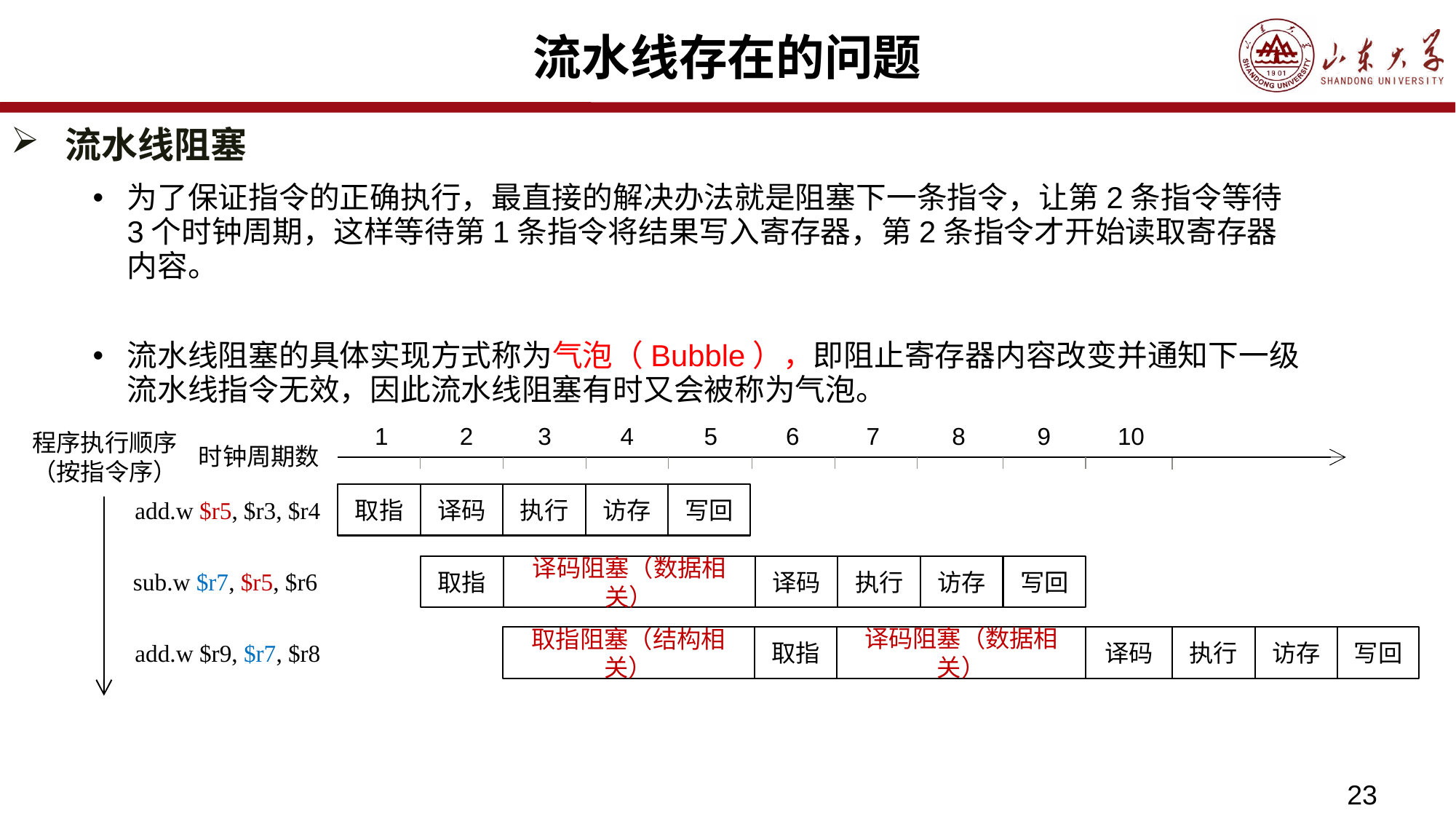

# 流水线存在的问题
流水线阻塞
为了保证指令的正确执行，最直接的解决办法就是阻塞下一条指令，让第2条指令等待3个时钟周期，这样等待第1条指令将结果写入寄存器，第2条指令才开始读取寄存器内容。

流水线阻塞的具体实现方式称为气泡（Bubble），即阻止寄存器内容改变并通知下一级流水线指令无效，因此流水线阻塞有时又会被称为气泡。

3
4
5
6
7
8
10
1
2
9
时钟周期数
程序执行顺序（按指令序）
取指
译码
执行
访存
写回
add.w $r5, $r3, $r4
取指
译码阻塞（数据相关）
译码
执行
访存
写回
sub.w $r7, $r5, $r6
取指
译码阻塞（数据相关）
译码
执行
访存
写回
取指阻塞（结构相关）
add.w $r9, $r7, $r8
23